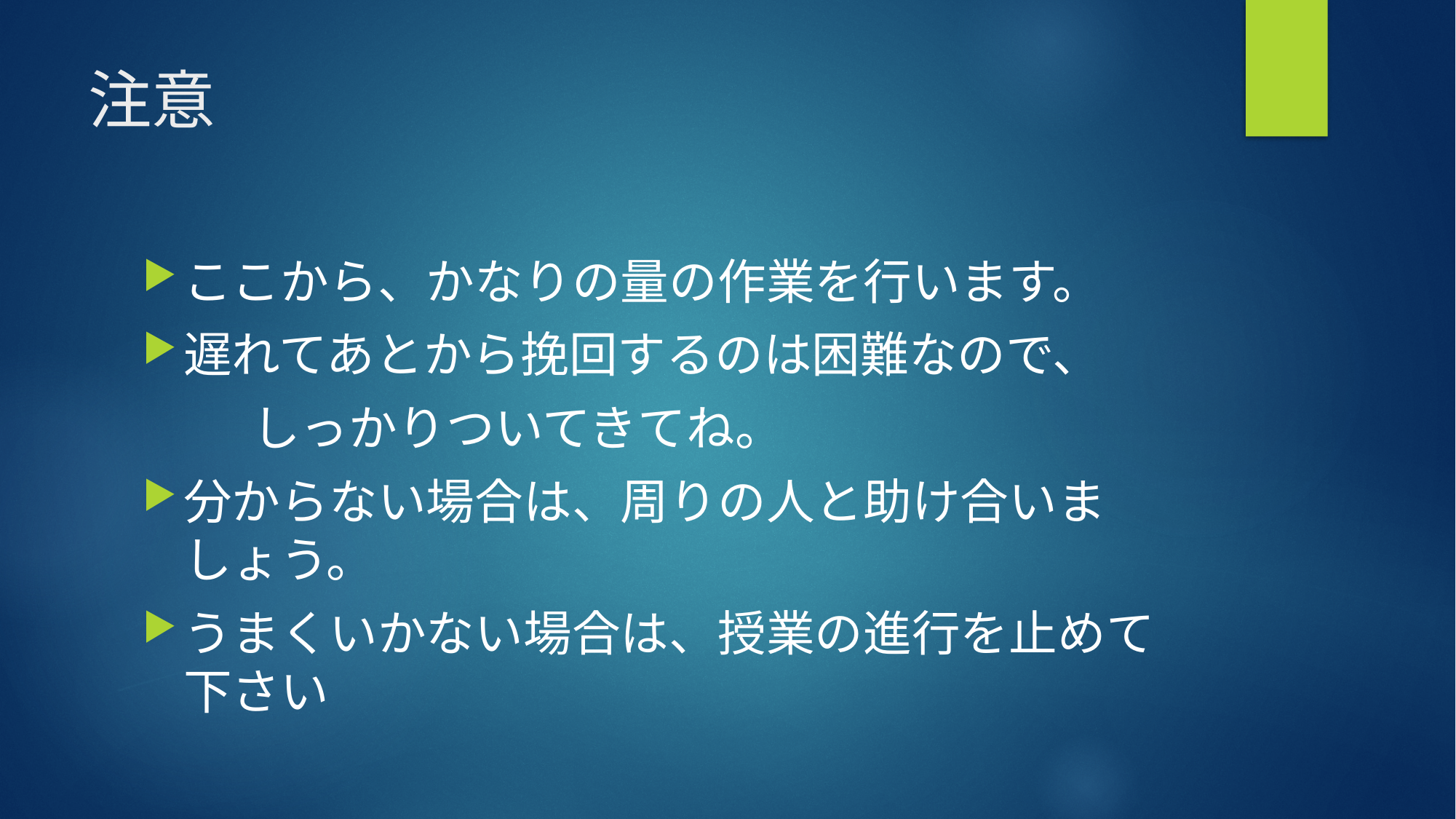

# 注意
ここから、かなりの量の作業を行います。
遅れてあとから挽回するのは困難なので、
	しっかりついてきてね。
分からない場合は、周りの人と助け合いましょう。
うまくいかない場合は、授業の進行を止めて下さい